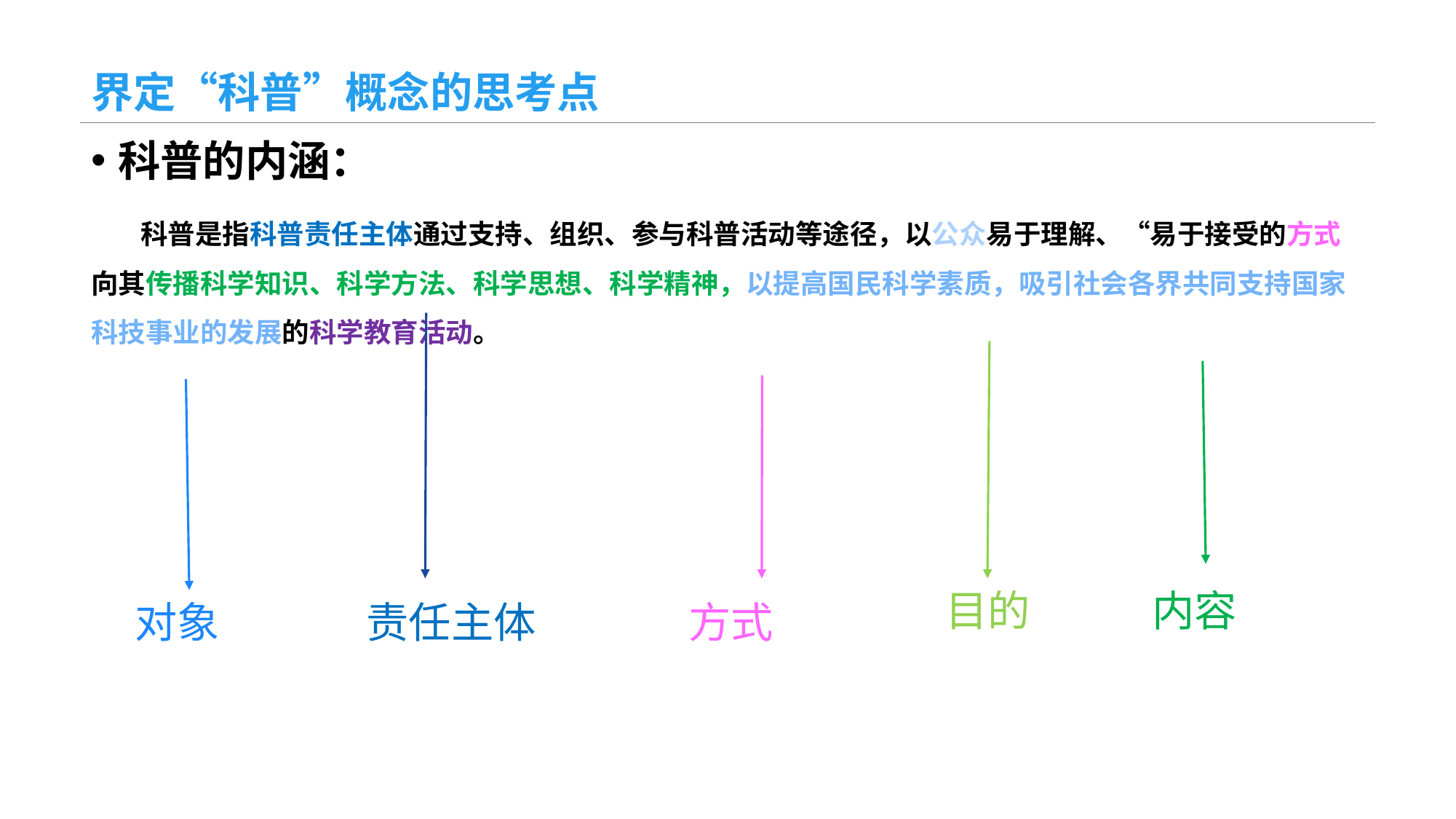

# 界定“科普”概念的思考点
科普的内涵：
       科普是指科普责任主体通过支持、组织、参与科普活动等途径，以公众易于理解、“易于接受的方式向其传播科学知识、科学方法、科学思想、科学精神，以提高国民科学素质，吸引社会各界共同支持国家科技事业的发展的科学教育活动。

目的
内容
对象
责任主体
方式